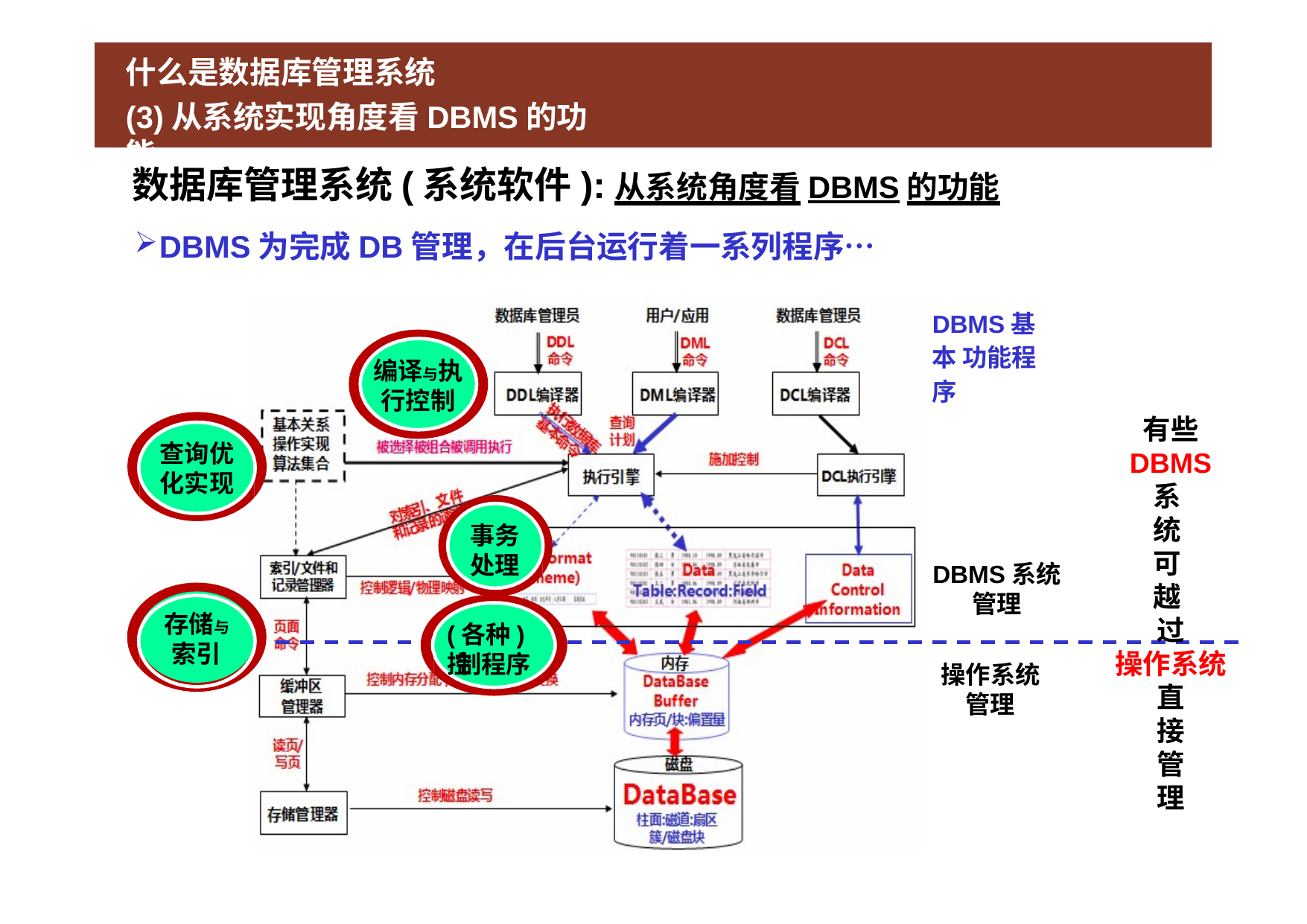

# 什么是数据库管理系统
(3)从系统实现角度看DBMS的功能
数据库管理系统(系统软件):从系统角度看DBMS的功能
DBMS为完成DB管理，在后台运行着一系列程序…

DBMS基本 功能程序

编译与执 行控制

查询优 化实现

存储与
索引
有些
DBMS
系
统
可
越
过
操作系统 直
接
管
理

事务 处理

(各种)控
制程序
DBMS系统管理
操作系统管理